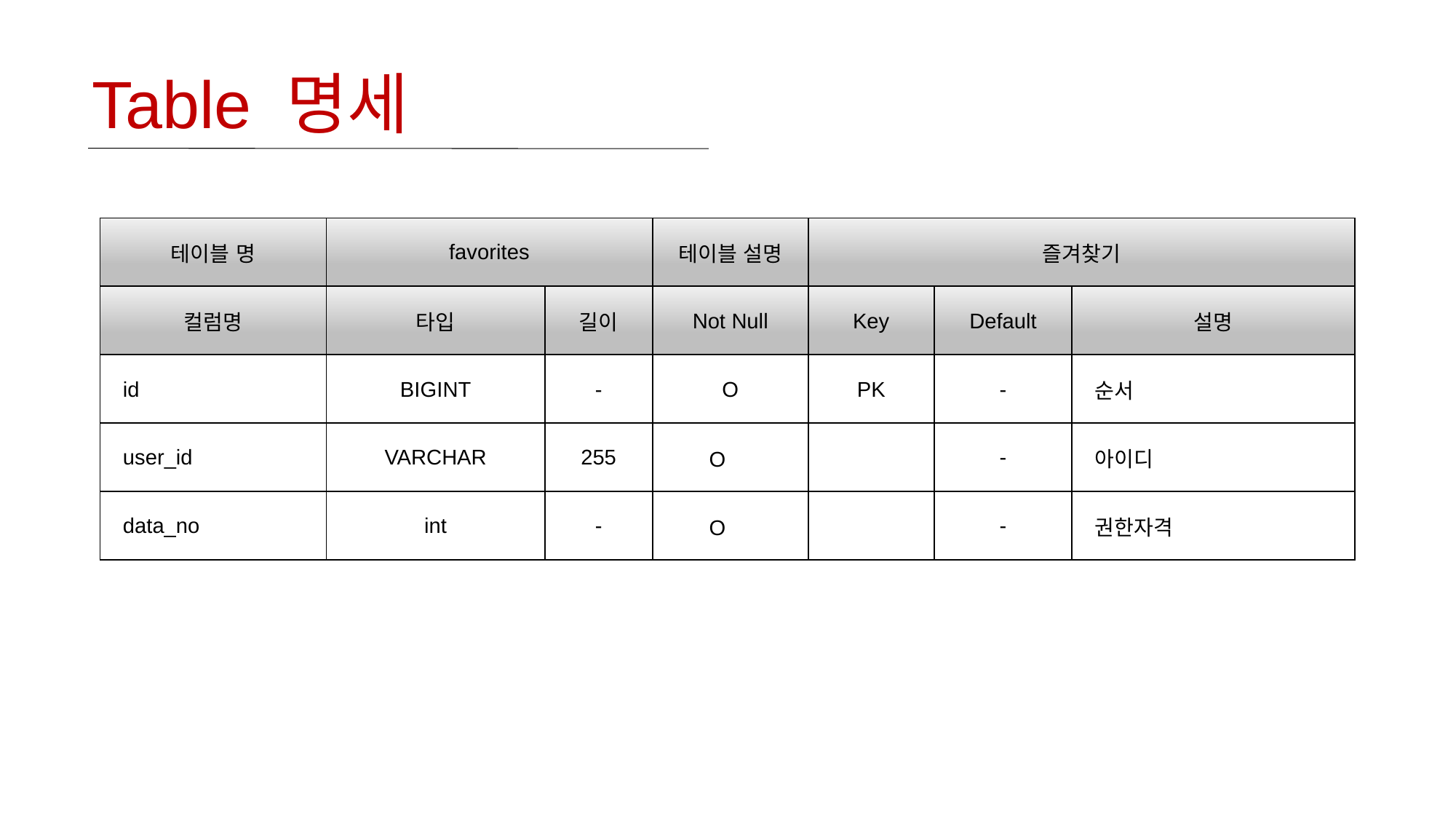

# Table 명세
| 테이블 명 | favorites | URI | 테이블 설명 | 즐겨찾기 |  |  |
| --- | --- | --- | --- | --- | --- | --- |
| 컬럼명 | 타입 | 길이 | Not Null | Key | Default | 설명 |
| id | BIGINT | - | O | PK | - | 순서 |
| user\_id | VARCHAR | 255 | O |  | - | 아이디 |
| data\_no | int | - | O |  | - | 권한자격 |